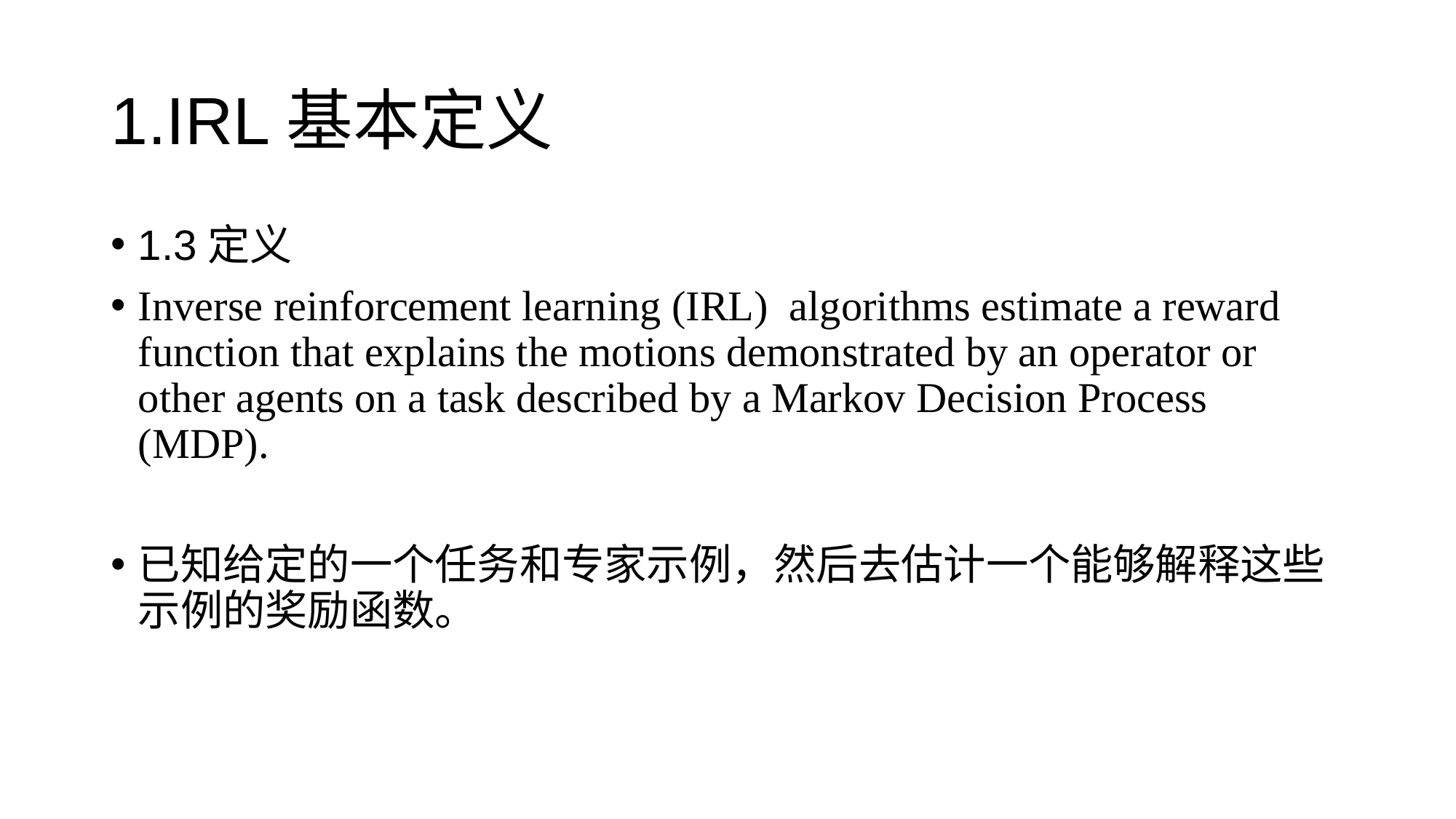

# 1.IRL基本定义
1.3定义
Inverse reinforcement learning (IRL)  algorithms estimate a reward function that explains the motions demonstrated by an operator or other agents on a task described by a Markov Decision Process (MDP).

已知给定的一个任务和专家示例，然后去估计一个能够解释这些示例的奖励函数。